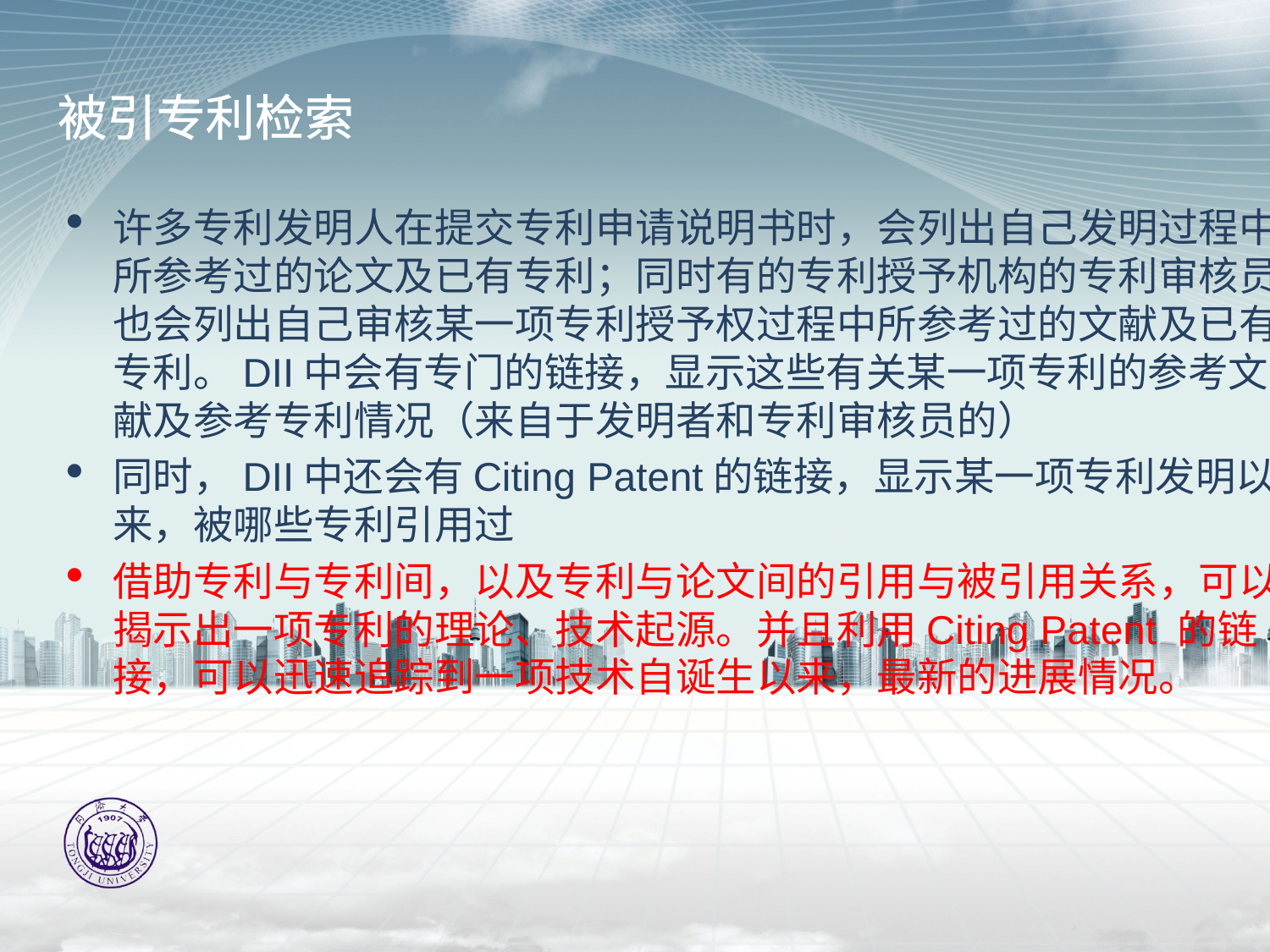

# 被引专利检索
许多专利发明人在提交专利申请说明书时，会列出自己发明过程中所参考过的论文及已有专利；同时有的专利授予机构的专利审核员也会列出自己审核某一项专利授予权过程中所参考过的文献及已有专利。DII中会有专门的链接，显示这些有关某一项专利的参考文献及参考专利情况（来自于发明者和专利审核员的）
同时，DII中还会有Citing Patent的链接，显示某一项专利发明以来，被哪些专利引用过
借助专利与专利间，以及专利与论文间的引用与被引用关系，可以揭示出一项专利的理论、技术起源。并且利用Citing Patent 的链接，可以迅速追踪到一项技术自诞生以来，最新的进展情况。